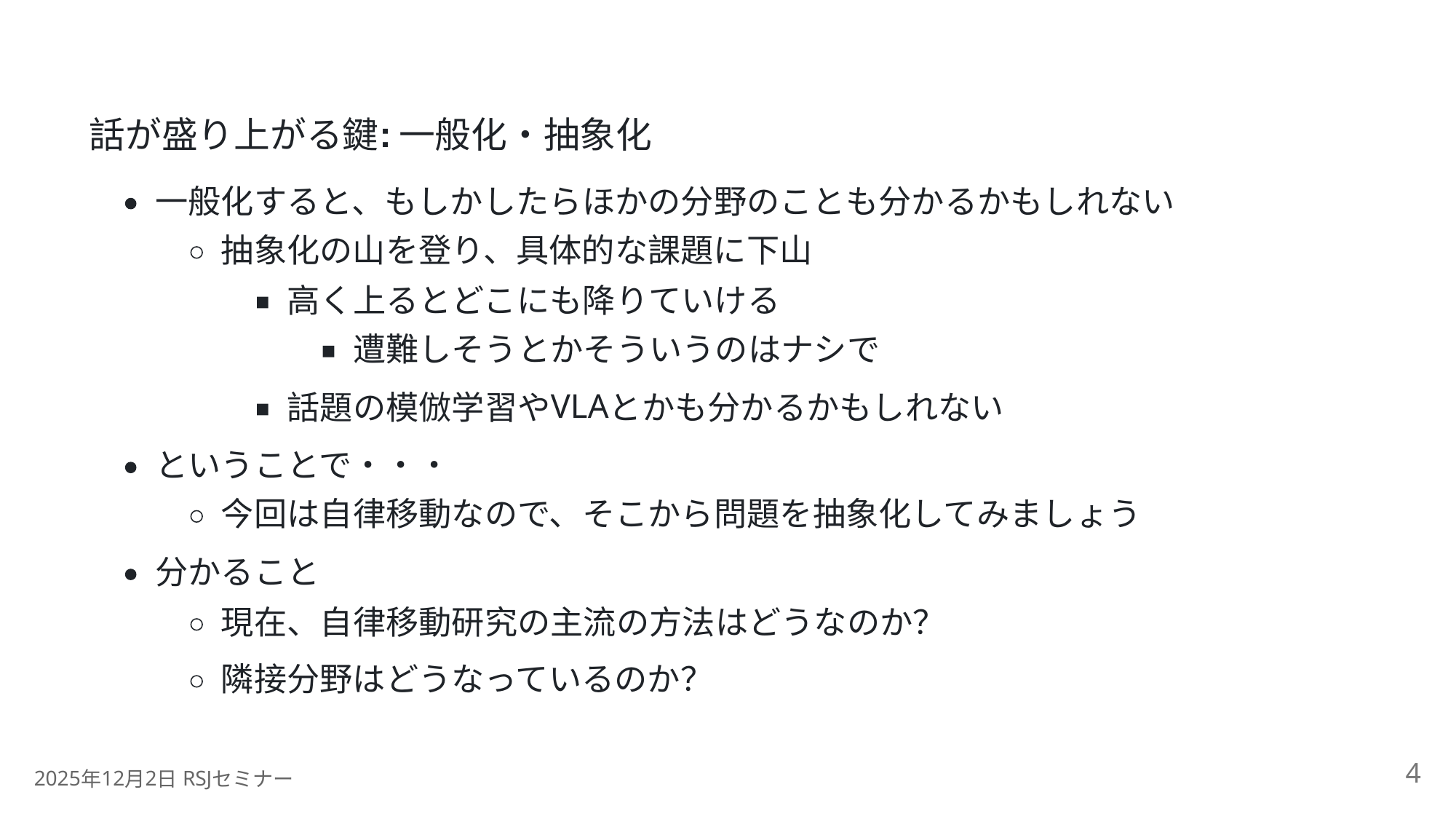

:
話が盛り上がる鍵
一般化・抽象化
一般化すると、もしかしたらほかの分野のことも分かるかもしれない

抽象化の山を登り、具体的な課題に下山

高く上るとどこにも降りていける

遭難しそうとかそういうのはナシで

VLA
話題の模倣学習や
とかも分かるかもしれない

ということで・・・

今回は自律移動なので、そこから問題を抽象化してみましょう

分かること

現在、自律移動研究の主流の方法はどうなのか？

隣接分野はどうなっているのか？

4
2025
12
2
 RSJ
年
月
日
セミナー